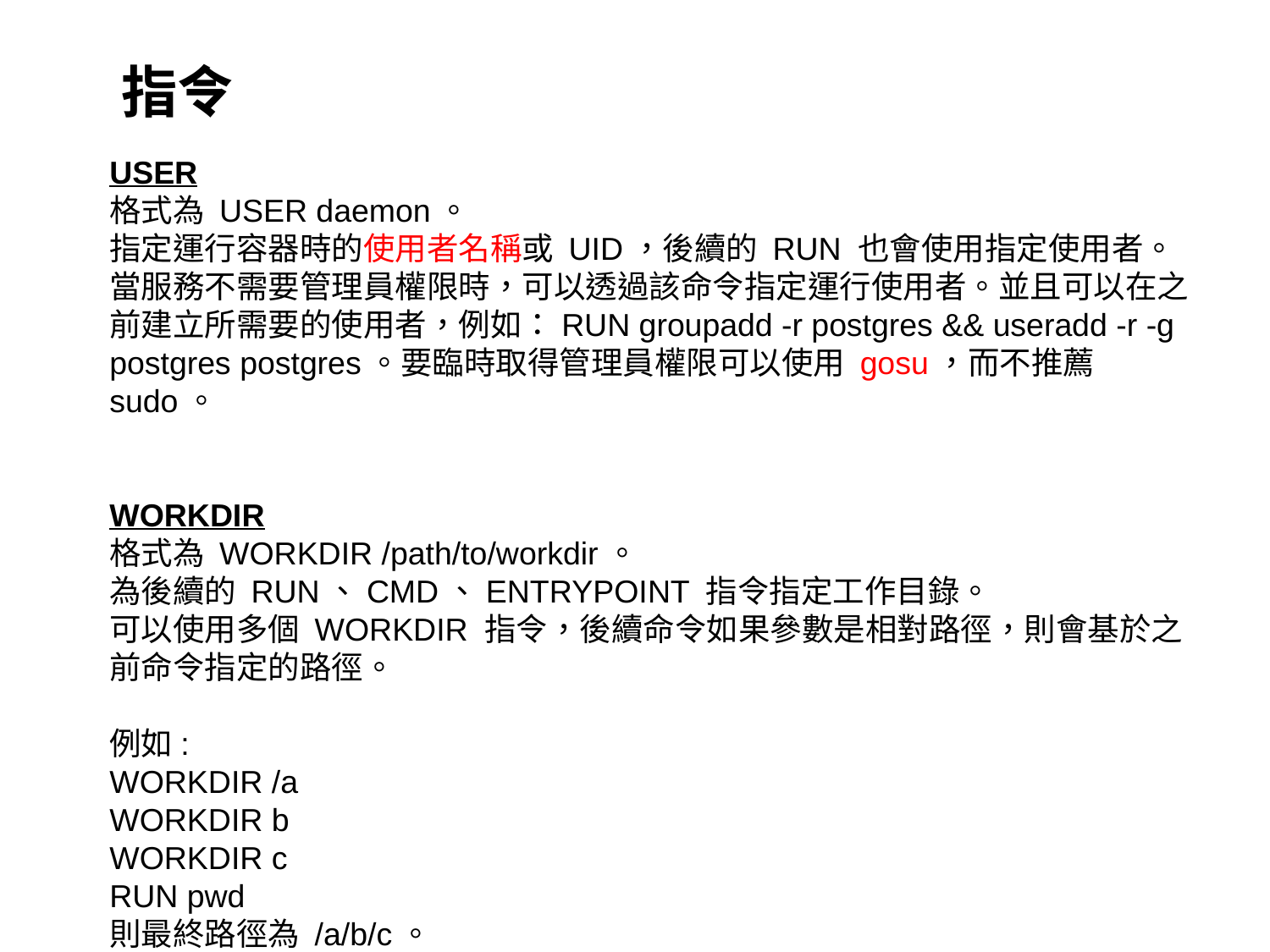

指令
USER
格式為 USER daemon。
指定運行容器時的使用者名稱或 UID，後續的 RUN 也會使用指定使用者。
當服務不需要管理員權限時，可以透過該命令指定運行使用者。並且可以在之前建立所需要的使用者，例如：RUN groupadd -r postgres && useradd -r -g postgres postgres。要臨時取得管理員權限可以使用 gosu，而不推薦 sudo。

WORKDIR
格式為 WORKDIR /path/to/workdir。
為後續的 RUN、CMD、ENTRYPOINT 指令指定工作目錄。
可以使用多個 WORKDIR 指令，後續命令如果參數是相對路徑，則會基於之前命令指定的路徑。

例如:
WORKDIR /a
WORKDIR b
WORKDIR c
RUN pwd
則最終路徑為 /a/b/c。